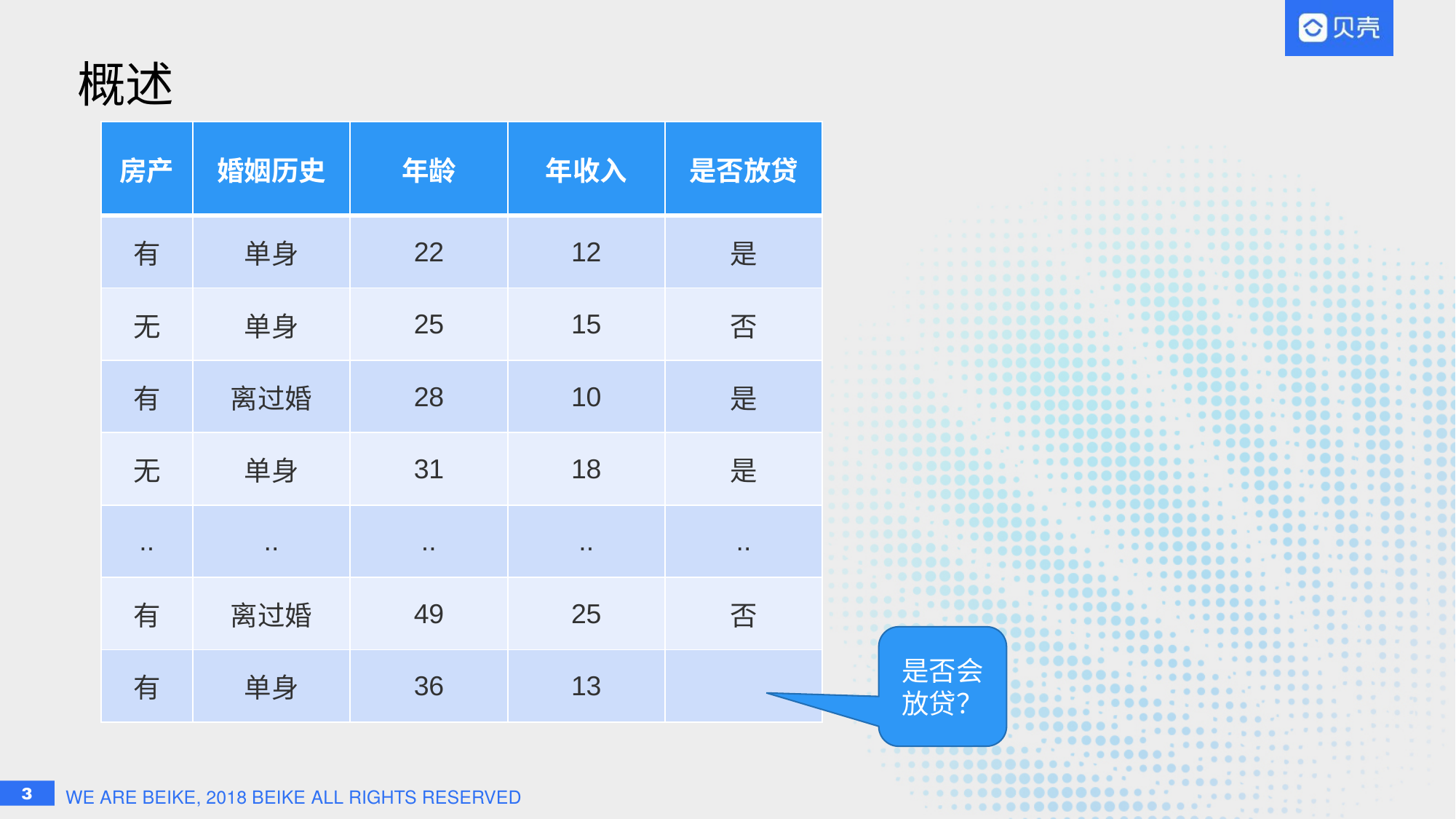

# 概述
| 房产 | 婚姻历史 | 年龄 | 年收入 | 是否放贷 |
| --- | --- | --- | --- | --- |
| 有 | 单身 | 22 | 12 | 是 |
| 无 | 单身 | 25 | 15 | 否 |
| 有 | 离过婚 | 28 | 10 | 是 |
| 无 | 单身 | 31 | 18 | 是 |
| .. | .. | .. | .. | .. |
| 有 | 离过婚 | 49 | 25 | 否 |
| 有 | 单身 | 36 | 13 |  |
是否会放贷？